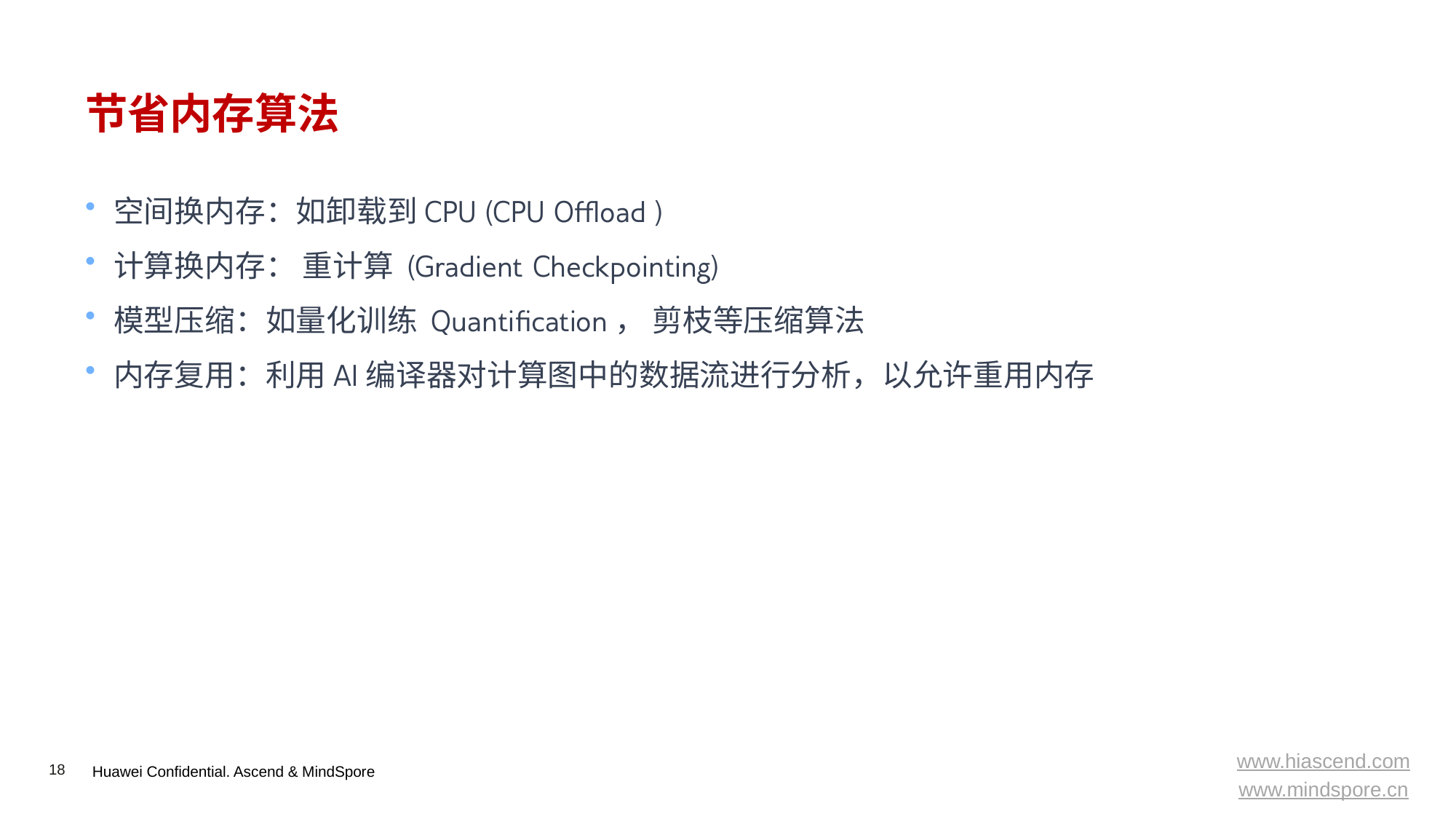

# 节省内存算法
空间换内存：如卸载到CPU (CPU Offload )
计算换内存： 重计算 (Gradient Checkpointing)
模型压缩：如量化训练 Quantification， 剪枝等压缩算法
内存复用：利用AI编译器对计算图中的数据流进行分析，以允许重用内存